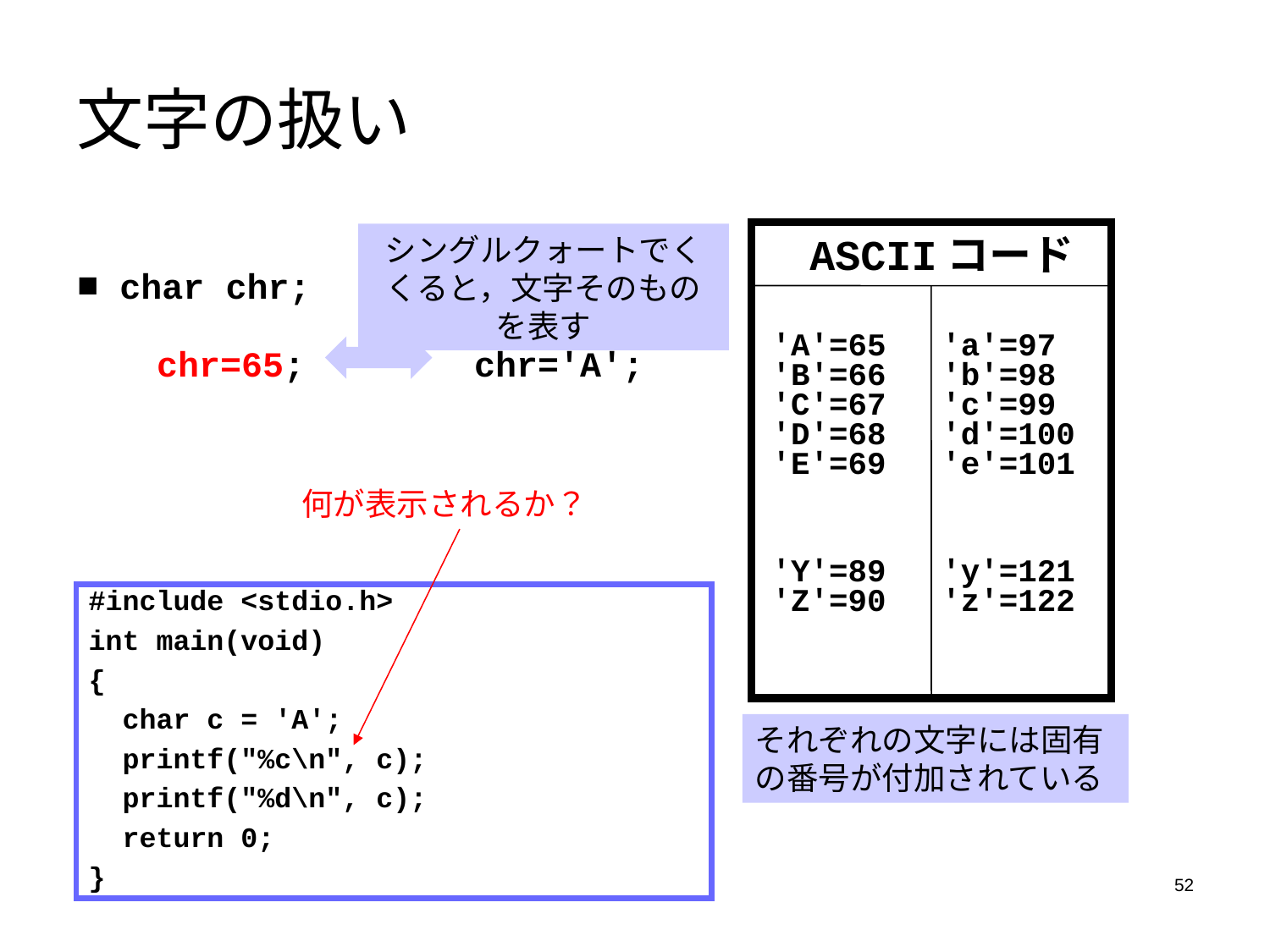

# 文字の扱い

■ char chr;

　　chr=65;        chr='A';

ASCIIコード
シングルクォートでくくると，文字そのものを表す

'A'=65
'B'=66
'C'=67
'D'=68
'E'=69

'Y'=89
'Z'=90

'a'=97
'b'=98
'c'=99
'd'=100
'e'=101

'y'=121
'z'=122

何が表示されるか？

#include <stdio.h>
int main(void)
{
  char c = 'A';
  printf("%c\n", c);
  printf("%d\n", c);
  return 0;
}
それぞれの文字には固有の番号が付加されている
52